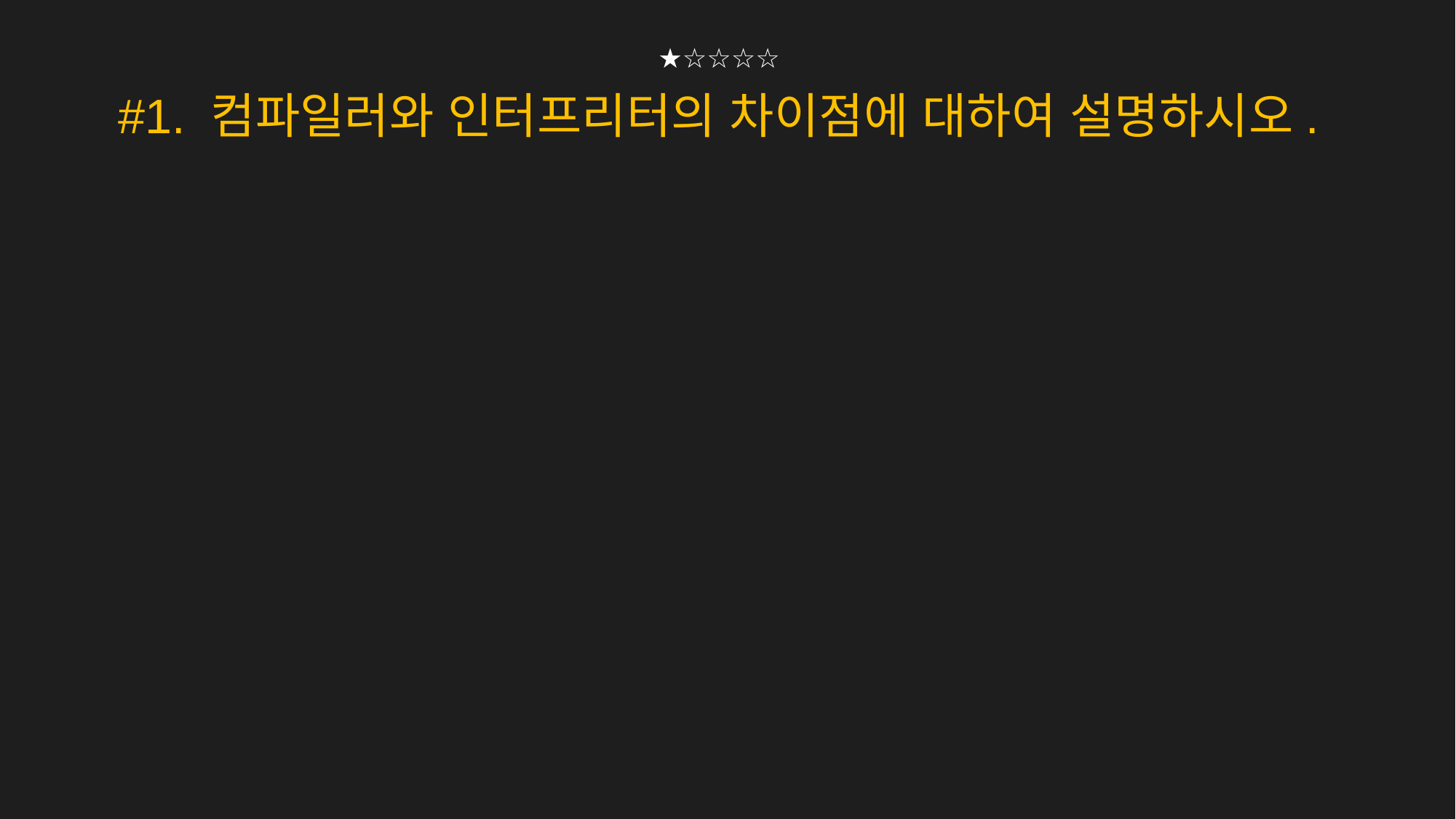

★☆☆☆☆
#1. 컴파일러와 인터프리터의 차이점에 대하여 설명하시오.
컴파일러
컴파일하면 목적프로그램 형성,
한번 컴파일만 하면 매번 프로그램 실행 할 때마다 번역할 필요가 없다.
인터프리터
실행 시 목적프로그램 없이 원시 프로그램을 기계어로 바로
번역하면서 실행함. 때문에 매번 실행할 때마다 번역 필요.